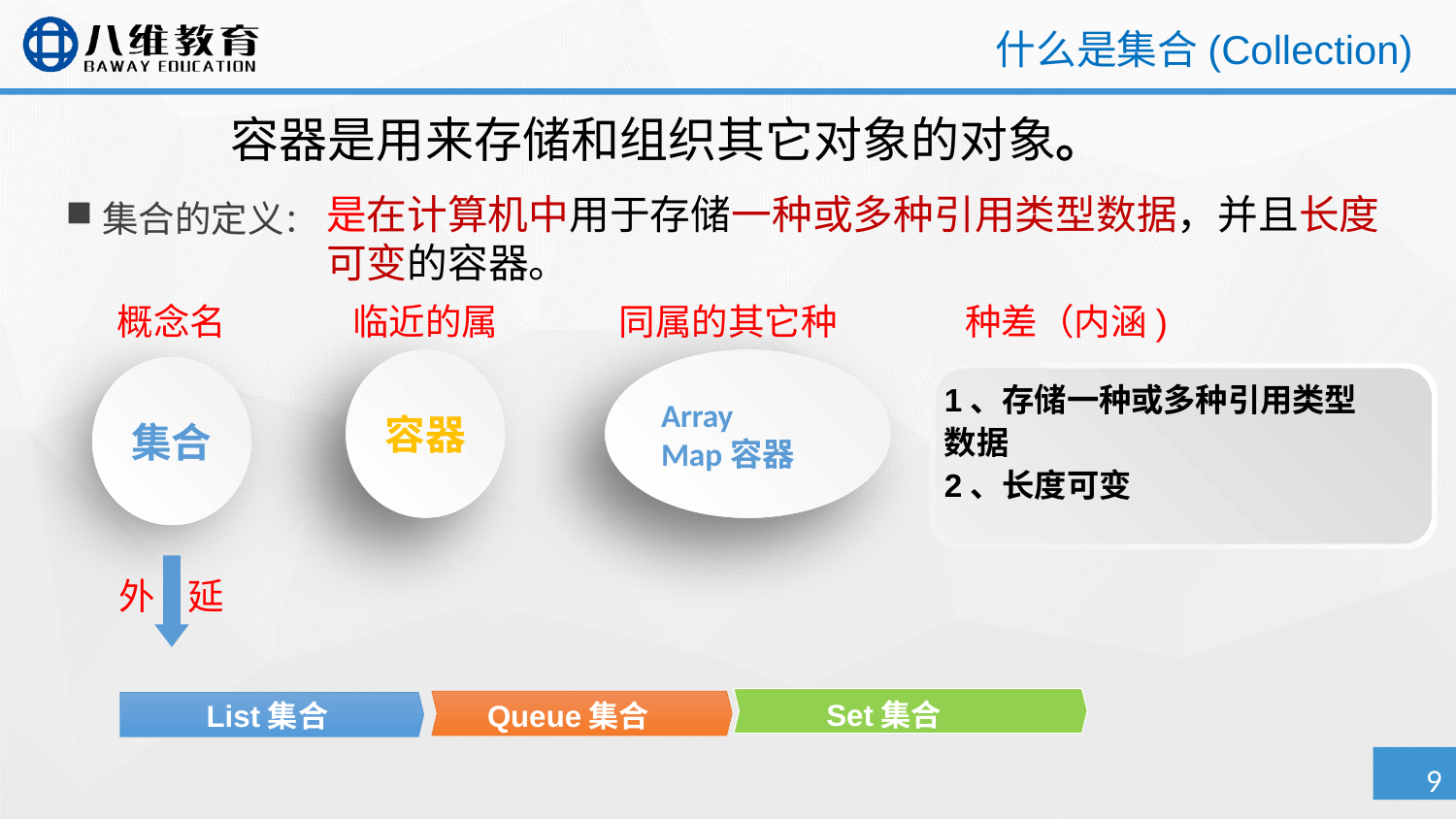

# 什么是集合(Collection)
容器是用来存储和组织其它对象的对象。
是在计算机中用于存储一种或多种引用类型数据，并且长度可变的容器。
集合的定义：

概念名
临近的属
同属的其它种
种差（内涵)
容器
Array
Map容器

集合

1、存储一种或多种引用类型数据
2、长度可变

外    延

Set集合

Queue集合

List集合